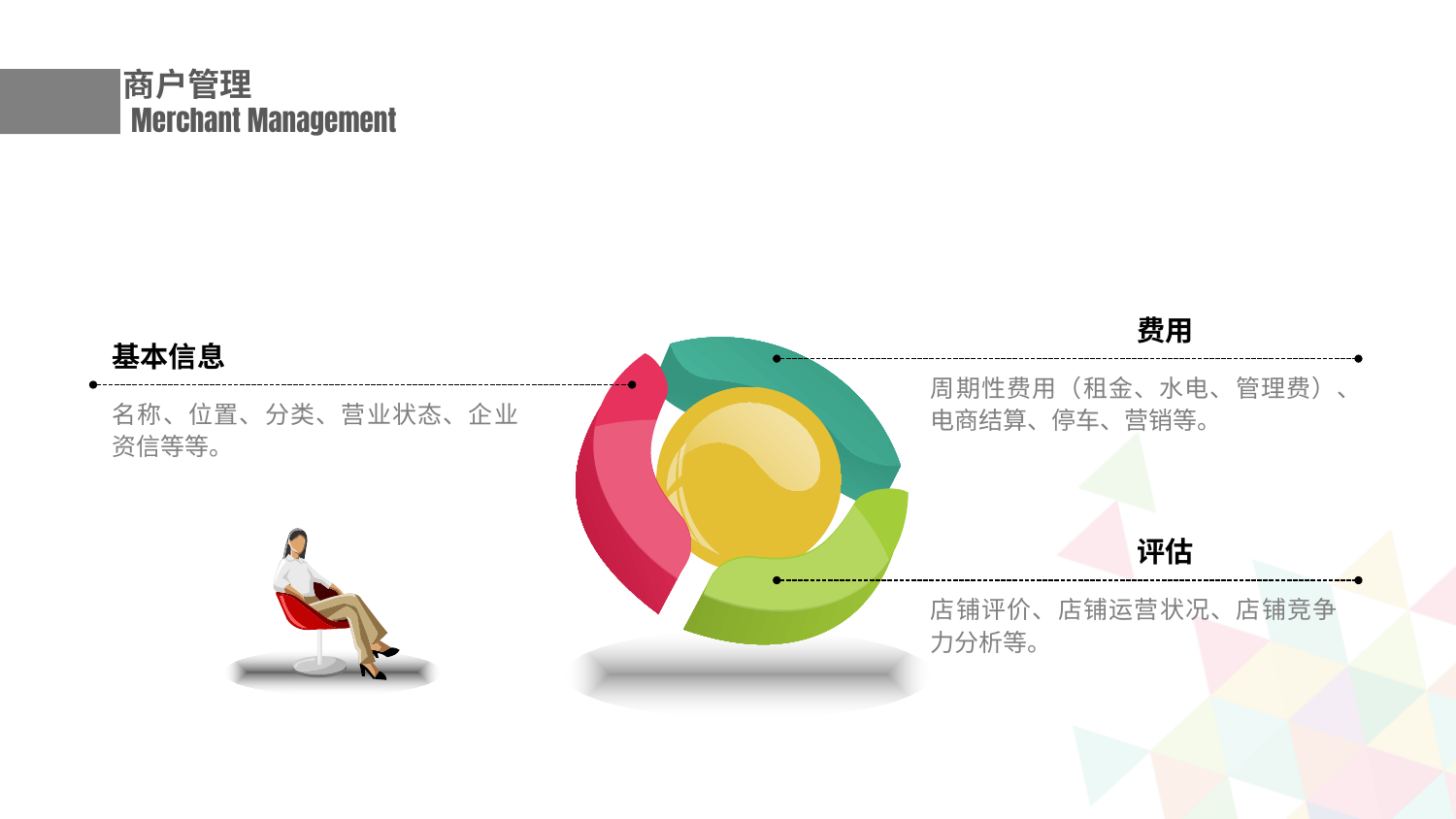

商户管理

Merchant Management
费用
基本信息

周期性费用（租金、水电、管理费）、电商结算、停车、营销等。

名称、位置、分类、营业状态、企业资信等等。

评估

店铺评价、店铺运营状况、店铺竞争力分析等。